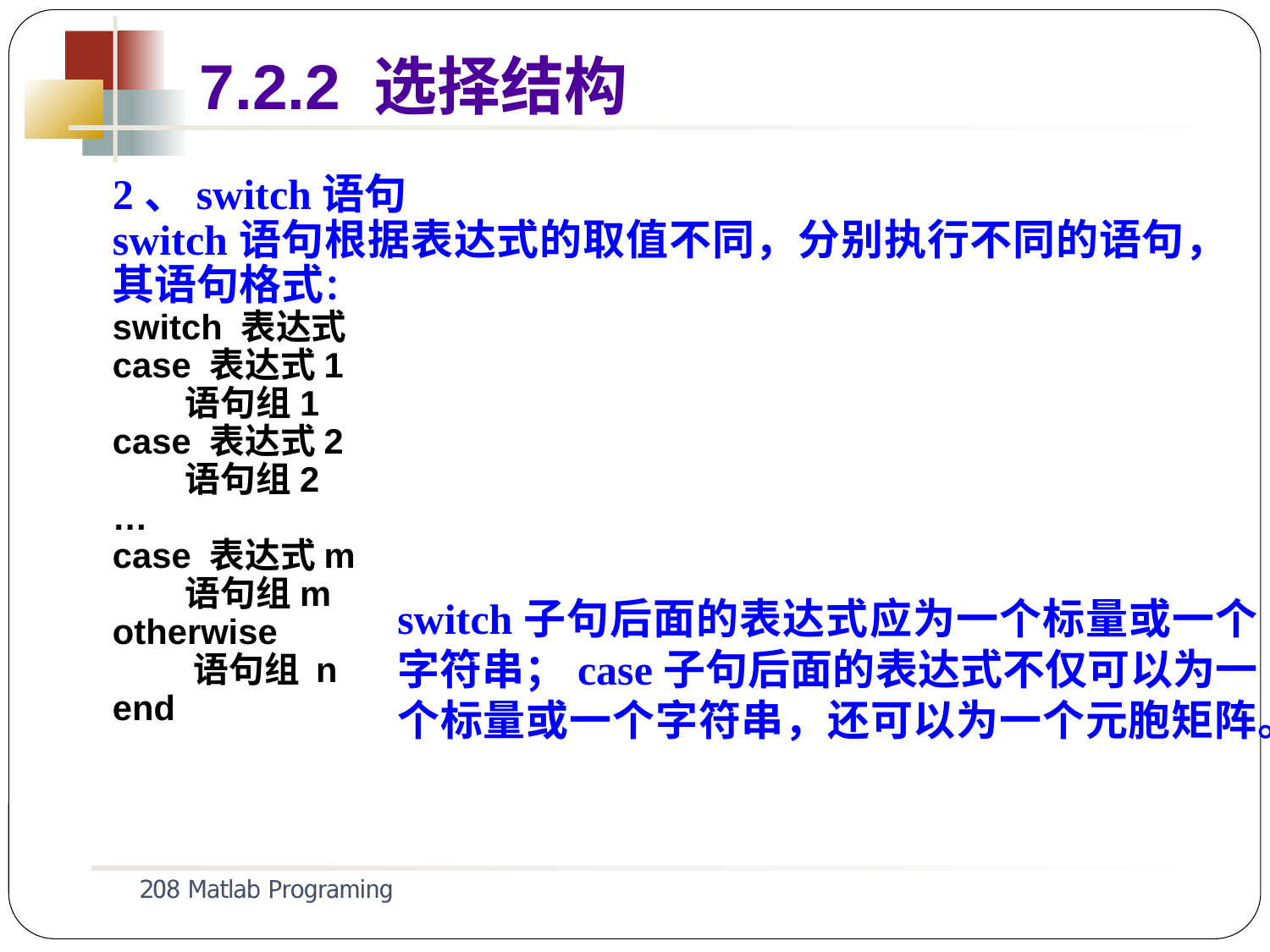

7.2.2 选择结构
2、switch语句
switch语句根据表达式的取值不同，分别执行不同的语句，其语句格式：
switch 表达式
case 表达式1
        语句组1
case 表达式2
        语句组2
…
case 表达式m
        语句组m
otherwise
         语句组 n
end
switch子句后面的表达式应为一个标量或一个字符串；case子句后面的表达式不仅可以为一个标量或一个字符串，还可以为一个元胞矩阵。

208 Matlab Programing